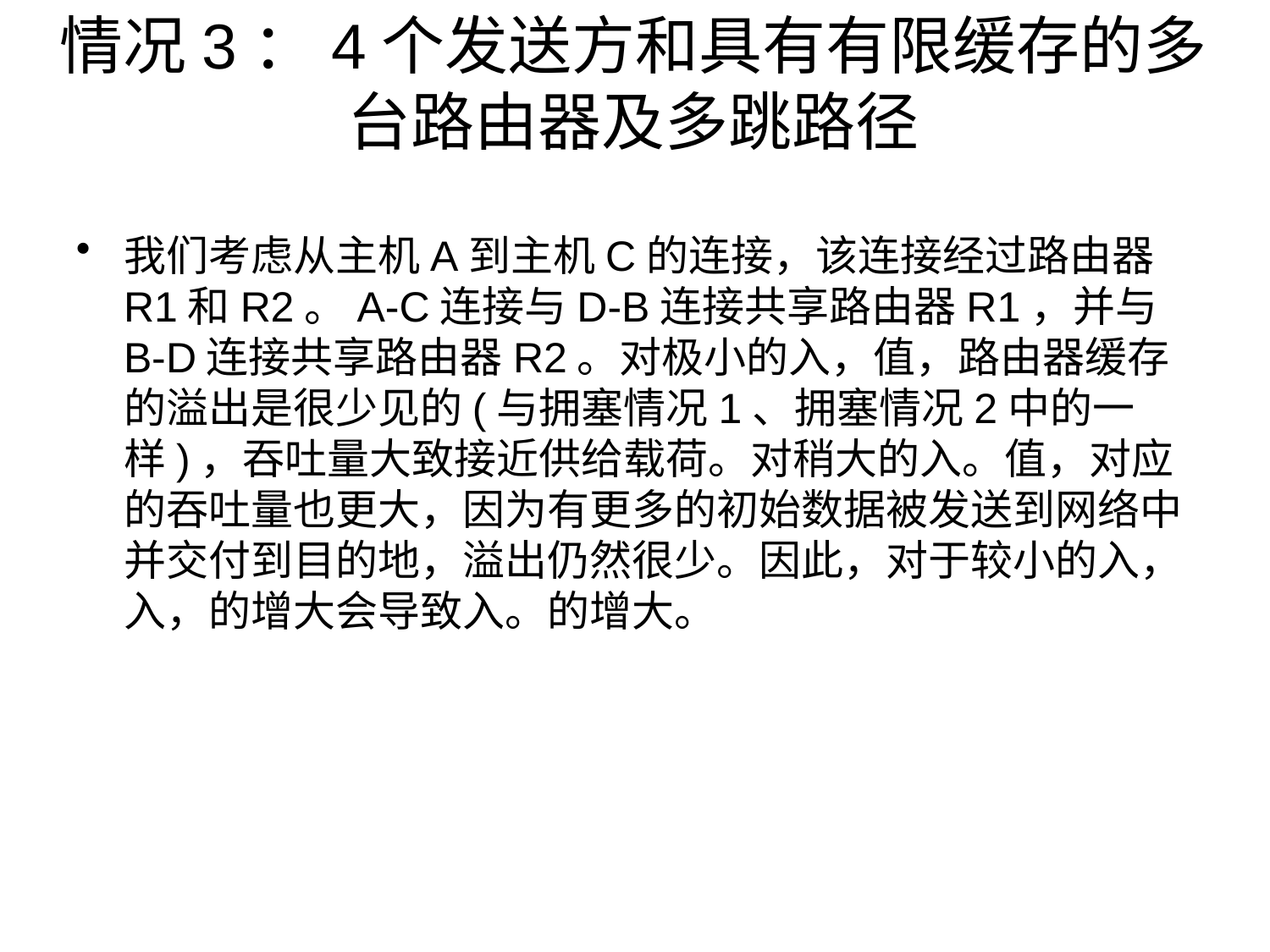

# 情况3：4个发送方和具有有限缓存的多台路由器及多跳路径
我们考虑从主机A到主机C的连接，该连接经过路由器R1和R2。A-C连接与D-B连接共享路由器R1，并与B-D连接共享路由器R2。对极小的入，值，路由器缓存的溢出是很少见的(与拥塞情况1、拥塞情况2中的一样)，吞吐量大致接近供给载荷。对稍大的入。值，对应的吞吐量也更大，因为有更多的初始数据被发送到网络中并交付到目的地，溢出仍然很少。因此，对于较小的入，入，的增大会导致入。的增大。